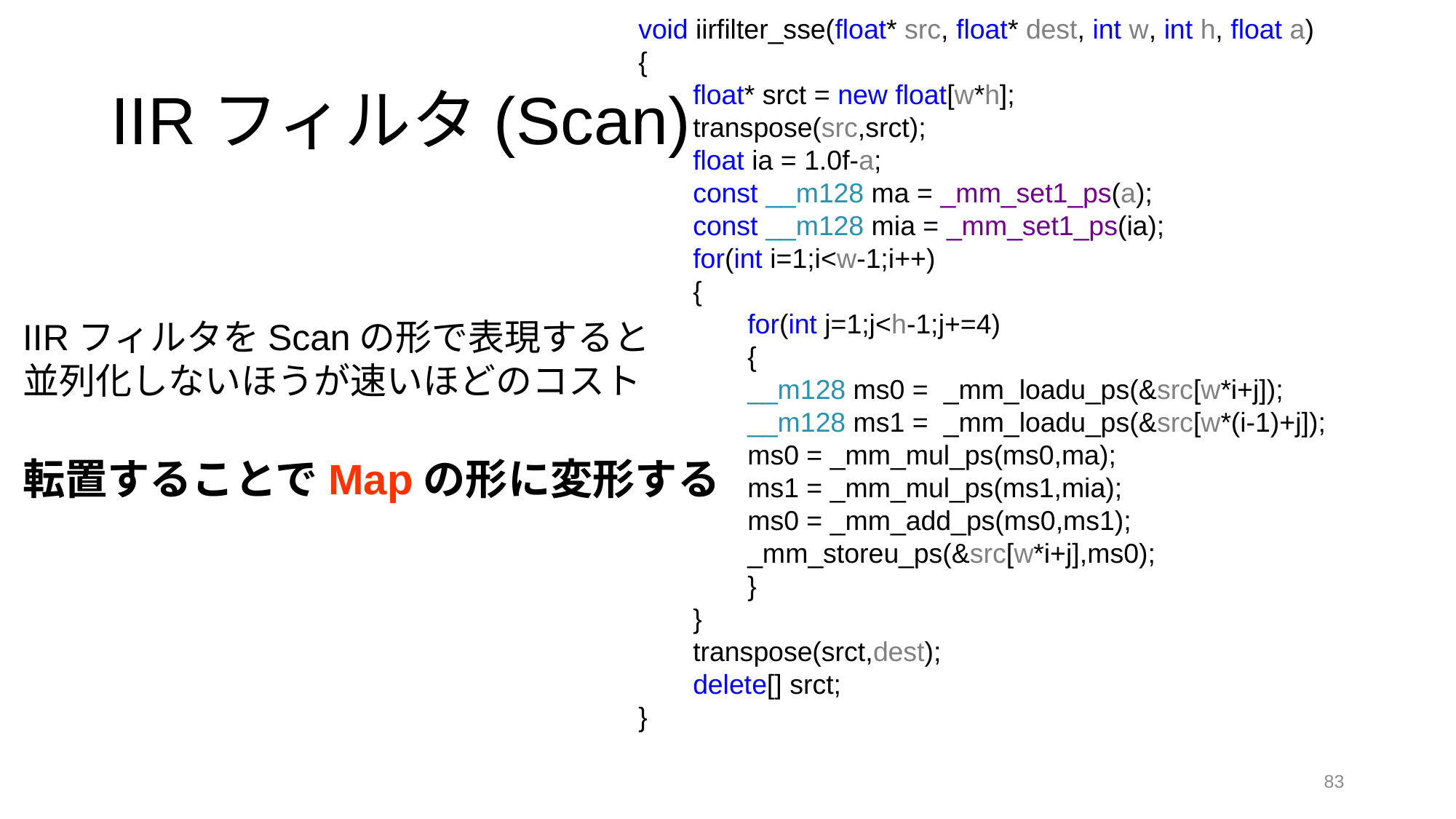

void iirfilter_sse(float* src, float* dest, int w, int h, float a)
{
float* srct = new float[w*h];
transpose(src,srct);
float ia = 1.0f-a;
const __m128 ma = _mm_set1_ps(a);
const __m128 mia = _mm_set1_ps(ia);
for(int i=1;i<w-1;i++)
{
for(int j=1;j<h-1;j+=4)
{
__m128 ms0 =  _mm_loadu_ps(&src[w*i+j]);
__m128 ms1 =  _mm_loadu_ps(&src[w*(i-1)+j]);
ms0 = _mm_mul_ps(ms0,ma);
ms1 = _mm_mul_ps(ms1,mia);
ms0 = _mm_add_ps(ms0,ms1);
_mm_storeu_ps(&src[w*i+j],ms0);
}
}
transpose(srct,dest);
delete[] srct;
}
# IIRフィルタ(Scan)
IIRフィルタをScanの形で表現すると
並列化しないほうが速いほどのコスト

転置することでMapの形に変形する
83